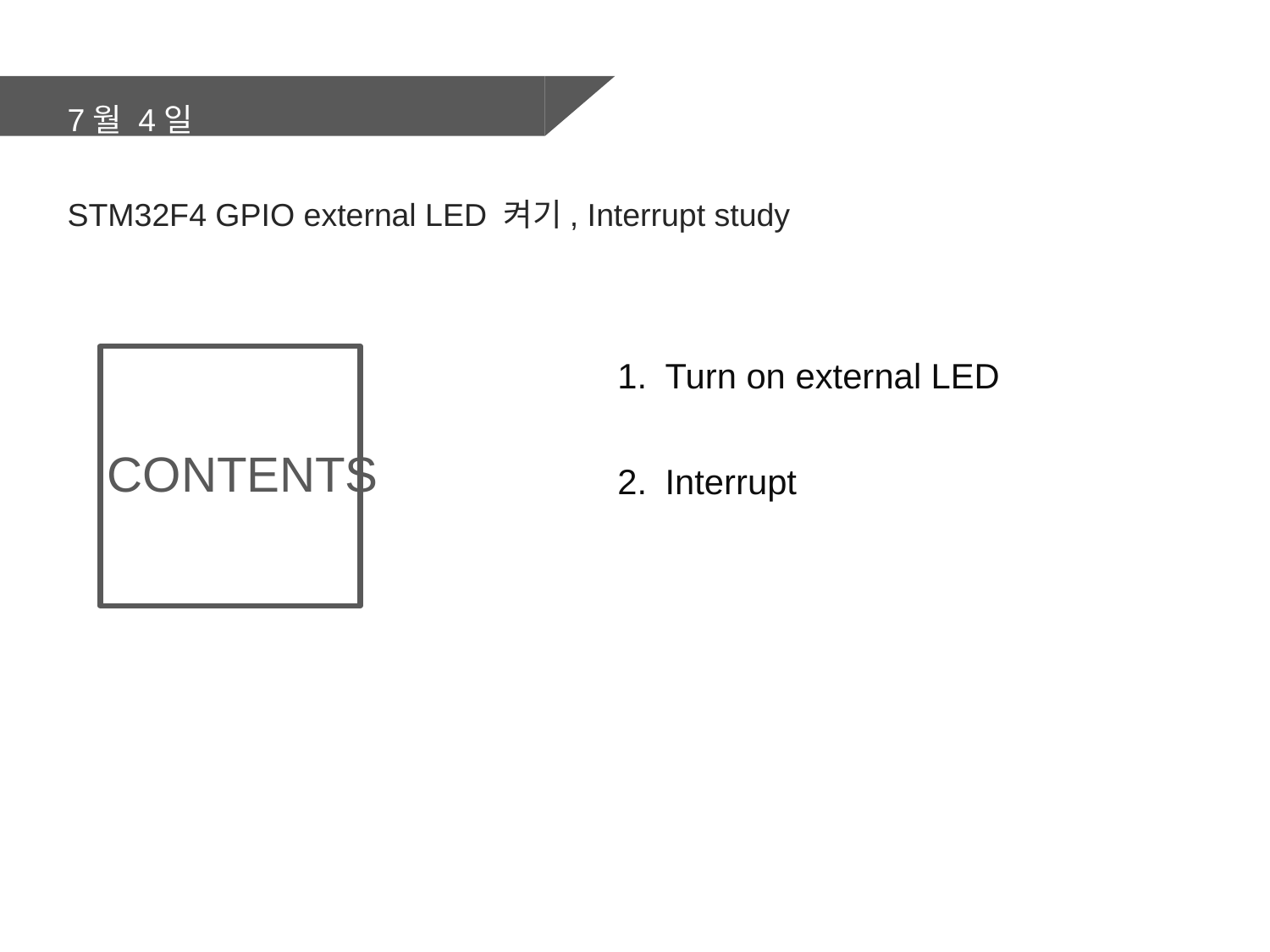

7월 4일
STM32F4 GPIO external LED 켜기, Interrupt study

Turn on external LED
Interrupt

CONTENTS